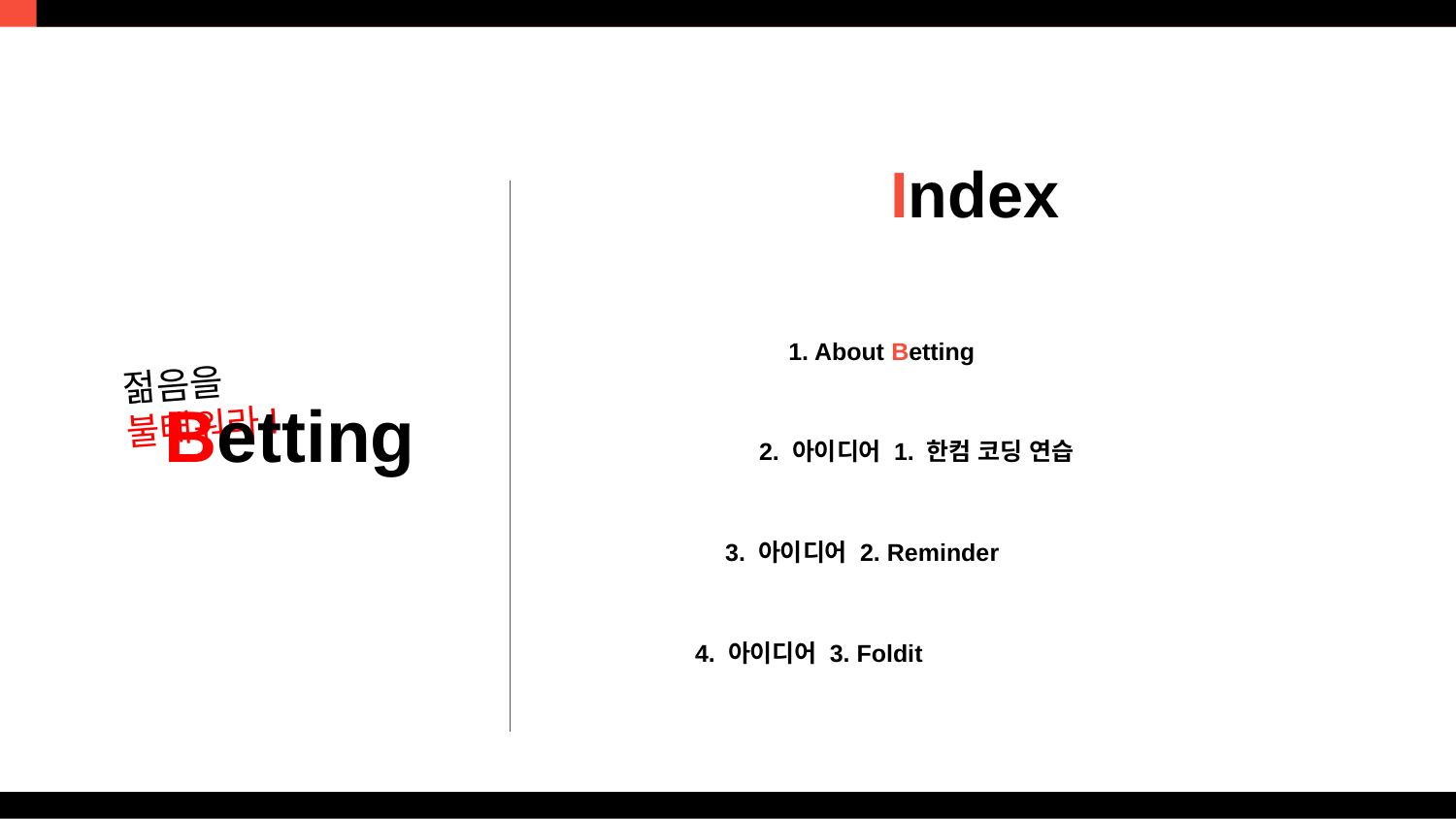

Index
1. About Betting
2. 아이디어 1. 한컴 코딩 연습
3. 아이디어 2. Reminder
4. 아이디어 3. Foldit
젊음을 불태워라!
Betting